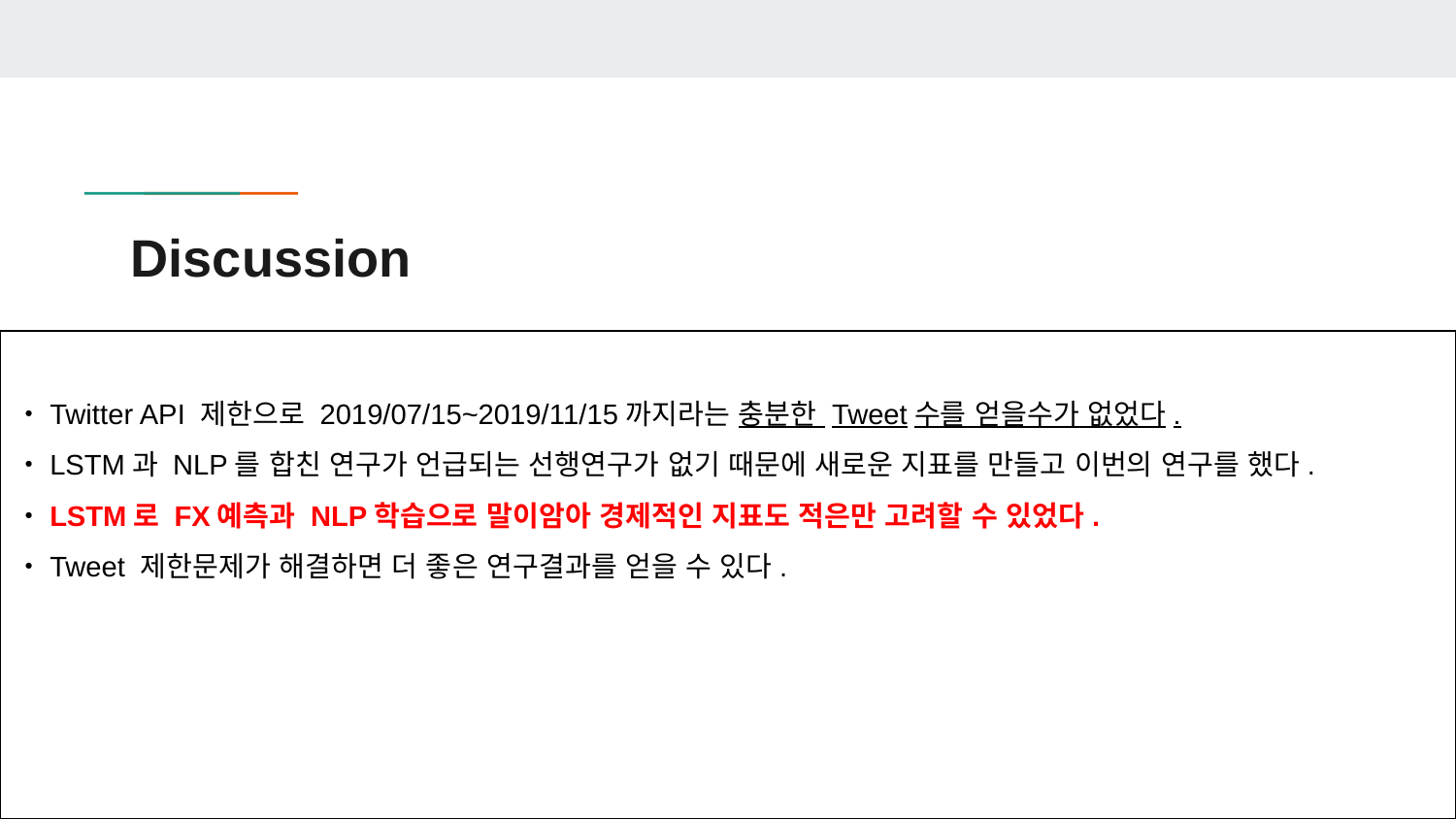

# Discussion

・Twitter API 제한으로 2019/07/15~2019/11/15까지라는 충분한 Tweet수를 얻을수가 없었다.
・LSTM과 NLP를 합친 연구가 언급되는 선행연구가 없기 때문에 새로운 지표를 만들고 이번의 연구를 했다.
・LSTM로 FX예측과 NLP학습으로 말이암아 경제적인 지표도 적은만 고려할 수 있었다.
・Tweet 제한문제가 해결하면 더 좋은 연구결과를 얻을 수 있다.